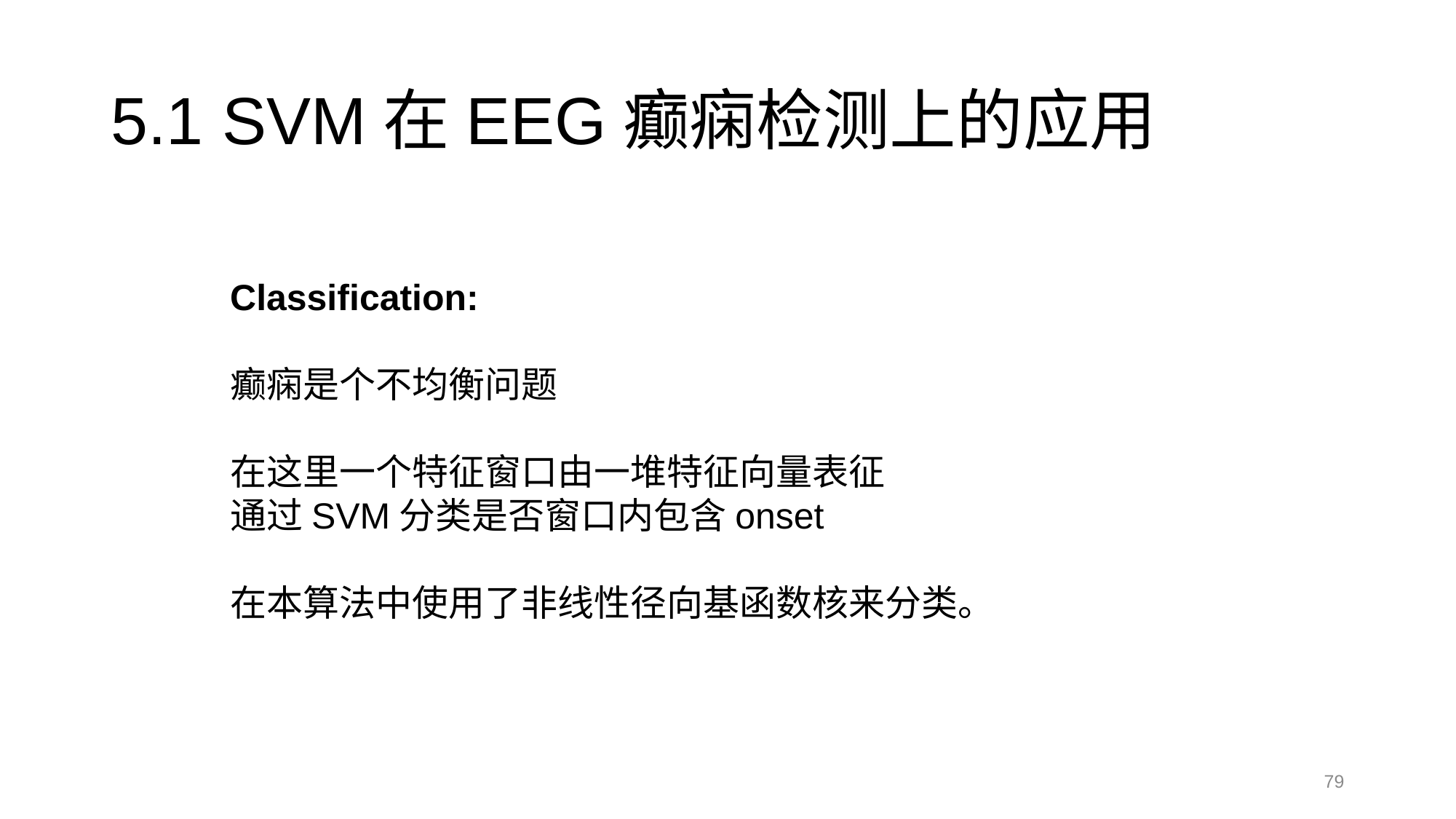

# 5.1 SVM在EEG癫痫检测上的应用

Classification:

癫痫是个不均衡问题

在这里一个特征窗口由一堆特征向量表征
通过SVM分类是否窗口内包含onset

在本算法中使用了非线性径向基函数核来分类。
79